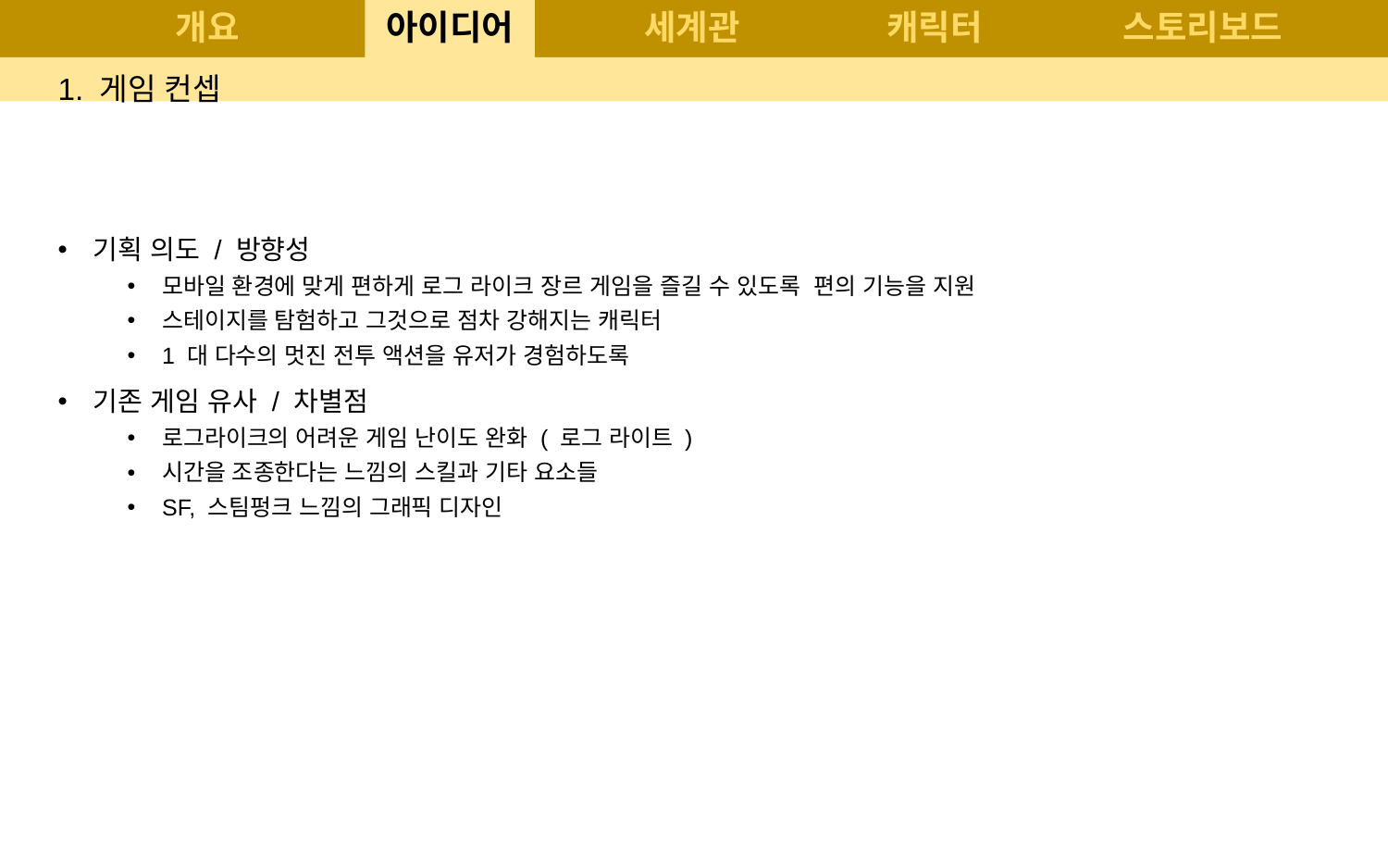

개요
# 아이디어
세계관
캐릭터
스토리보드
1. 게임 컨셉
기획 의도 / 방향성
모바일 환경에 맞게 편하게 로그 라이크 장르 게임을 즐길 수 있도록  편의 기능을 지원
스테이지를 탐험하고 그것으로 점차 강해지는 캐릭터
1 대 다수의 멋진 전투 액션을 유저가 경험하도록
기존 게임 유사 / 차별점
로그라이크의 어려운 게임 난이도 완화 ( 로그 라이트 )
시간을 조종한다는 느낌의 스킬과 기타 요소들
SF, 스팀펑크 느낌의 그래픽 디자인